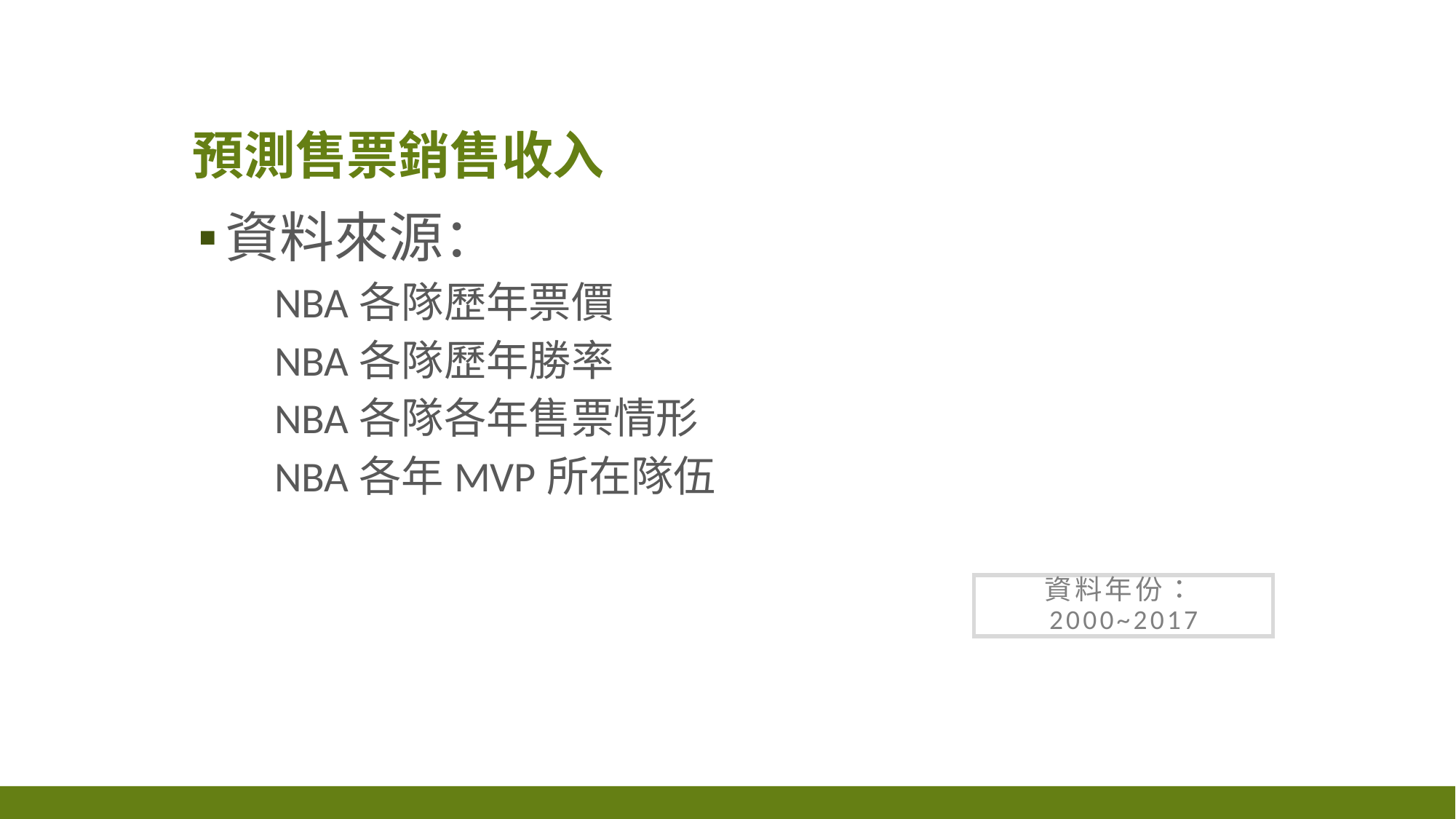

# 預測售票銷售收入
資料來源：
NBA各隊歷年票價
NBA各隊歷年勝率
NBA各隊各年售票情形
NBA各年MVP所在隊伍

資料年份：2000~2017